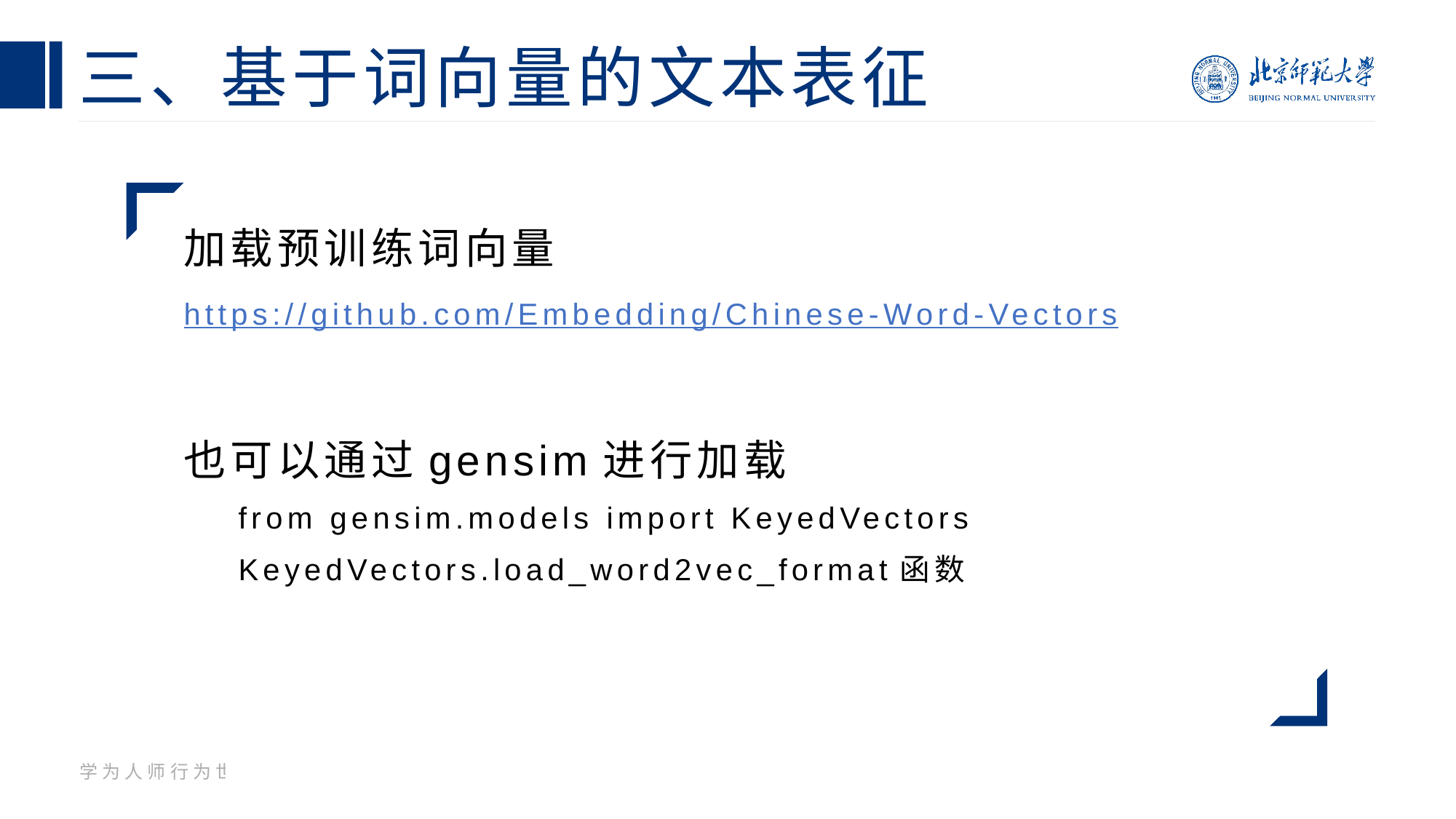

# 三、基于词向量的文本表征

加载预训练词向量
https://github.com/Embedding/Chinese-Word-Vectors

也可以通过gensim进行加载
from gensim.models import KeyedVectors
KeyedVectors.load_word2vec_format函数